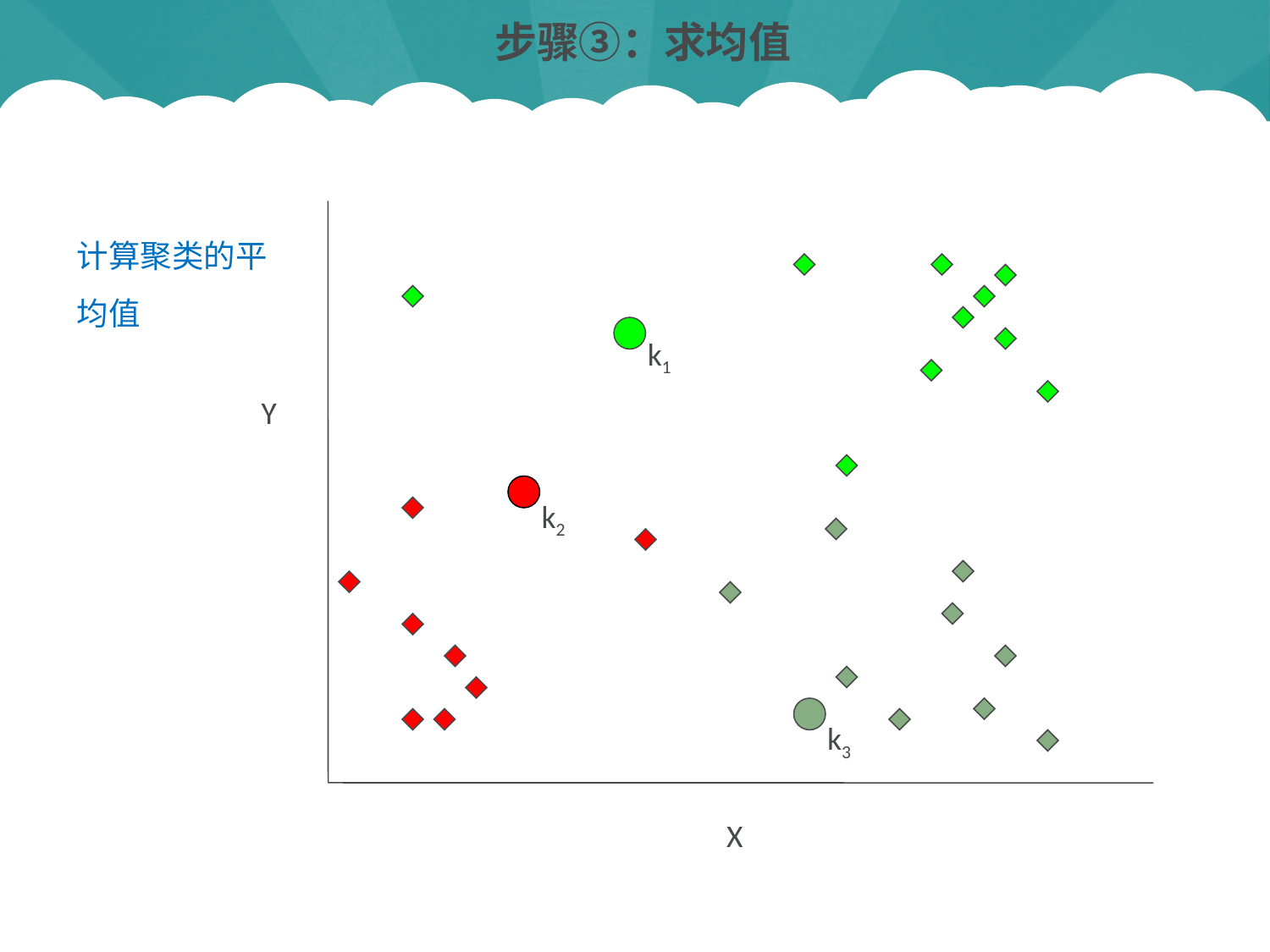

步骤③：求均值

Y
X
计算聚类的平均值

k1

k2

k3